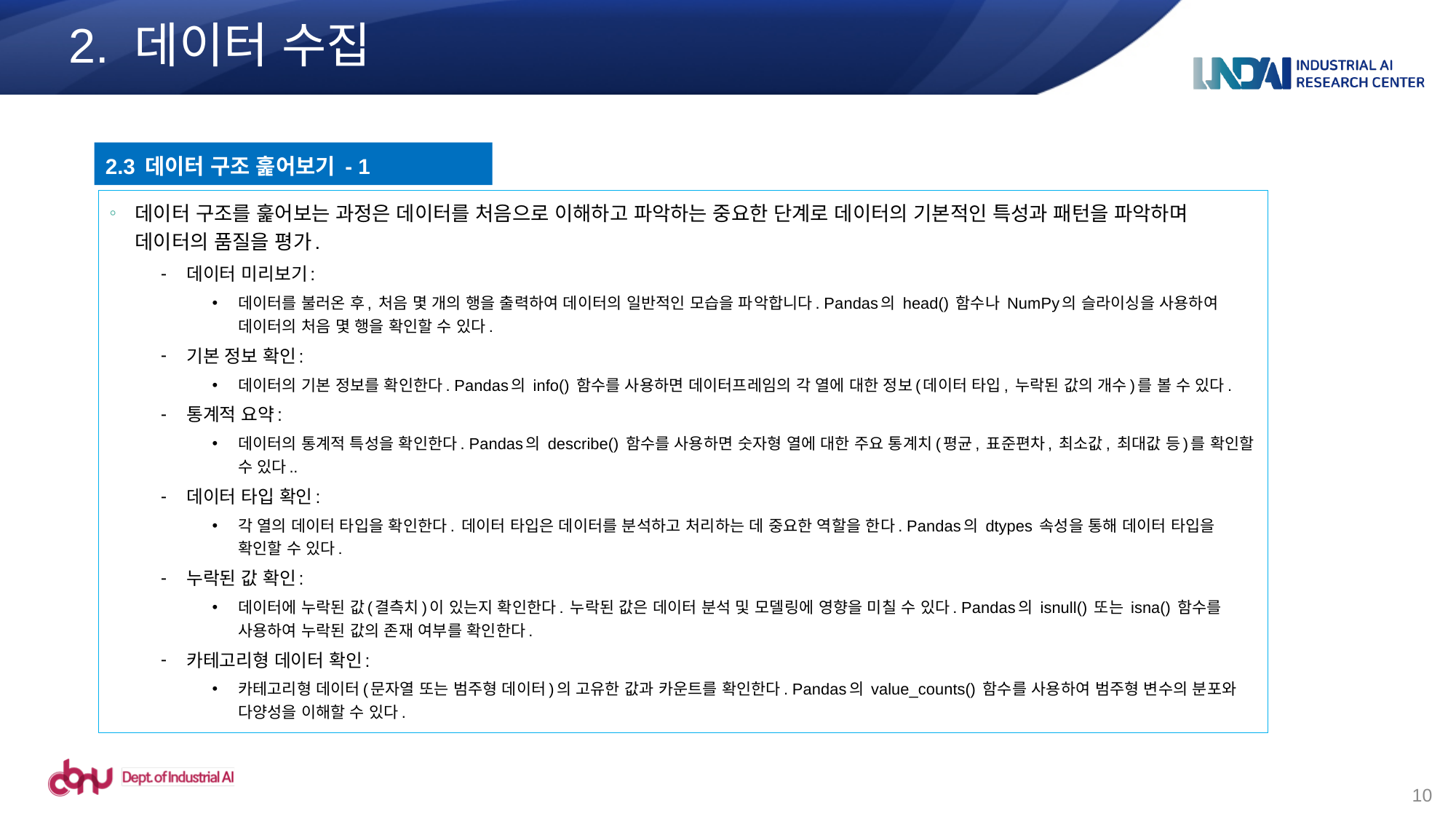

# 2. 데이터 수집
2.3 데이터 구조 훑어보기 - 1

데이터 구조를 훑어보는 과정은 데이터를 처음으로 이해하고 파악하는 중요한 단계로 데이터의 기본적인 특성과 패턴을 파악하며 데이터의 품질을 평가.
데이터 미리보기:
데이터를 불러온 후, 처음 몇 개의 행을 출력하여 데이터의 일반적인 모습을 파악합니다. Pandas의 head() 함수나 NumPy의 슬라이싱을 사용하여 데이터의 처음 몇 행을 확인할 수 있다.
기본 정보 확인:
데이터의 기본 정보를 확인한다. Pandas의 info() 함수를 사용하면 데이터프레임의 각 열에 대한 정보(데이터 타입, 누락된 값의 개수)를 볼 수 있다.
통계적 요약:
데이터의 통계적 특성을 확인한다. Pandas의 describe() 함수를 사용하면 숫자형 열에 대한 주요 통계치(평균, 표준편차, 최소값, 최대값 등)를 확인할 수 있다..
데이터 타입 확인:
각 열의 데이터 타입을 확인한다. 데이터 타입은 데이터를 분석하고 처리하는 데 중요한 역할을 한다. Pandas의 dtypes 속성을 통해 데이터 타입을 확인할 수 있다.
누락된 값 확인:
데이터에 누락된 값(결측치)이 있는지 확인한다. 누락된 값은 데이터 분석 및 모델링에 영향을 미칠 수 있다. Pandas의 isnull() 또는 isna() 함수를 사용하여 누락된 값의 존재 여부를 확인한다.
카테고리형 데이터 확인:
카테고리형 데이터(문자열 또는 범주형 데이터)의 고유한 값과 카운트를 확인한다. Pandas의 value_counts() 함수를 사용하여 범주형 변수의 분포와 다양성을 이해할 수 있다.
10